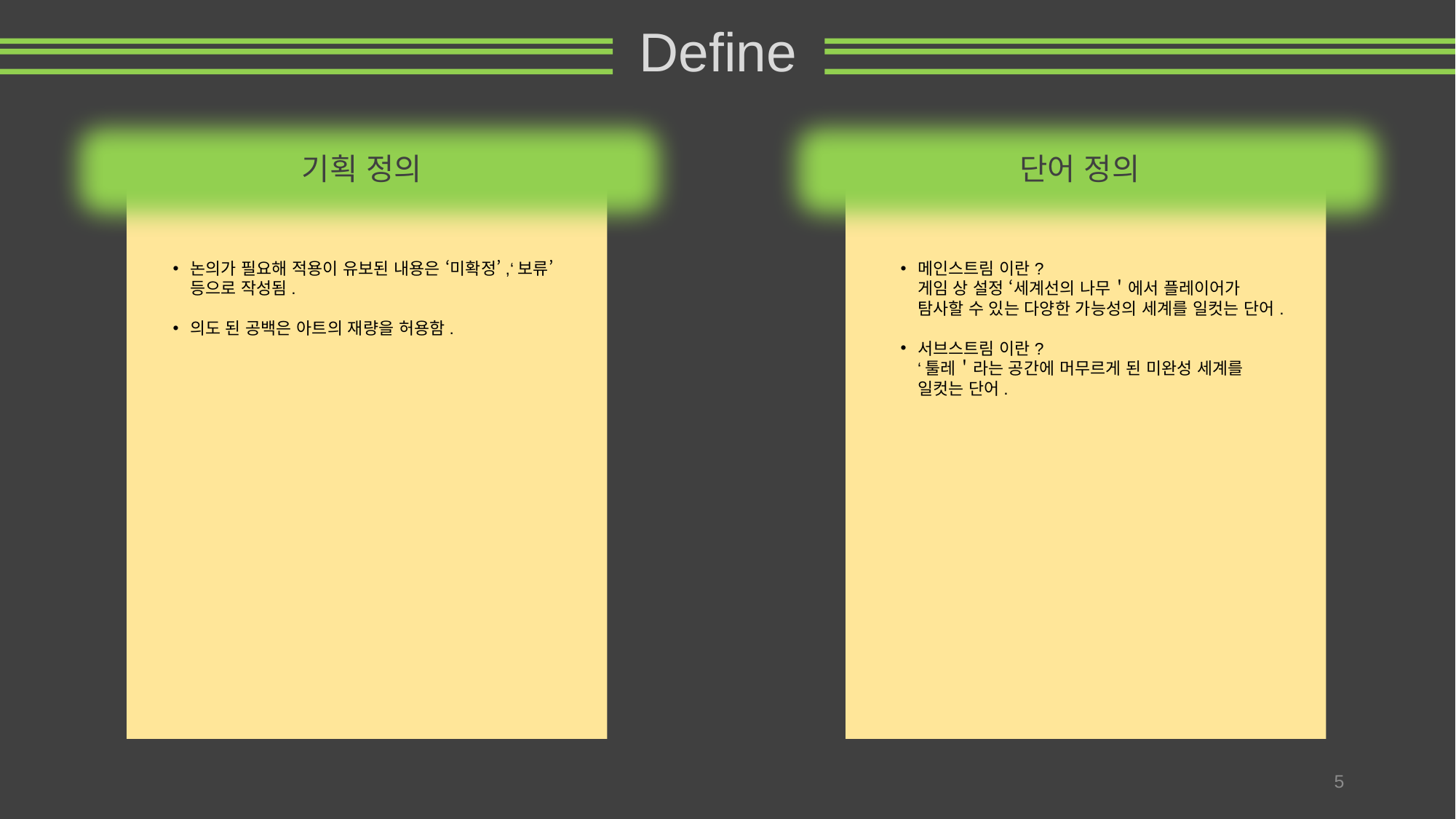

Define

기획 정의

단어 정의

메인스트림 이란?
게임 상 설정 ‘세계선의 나무＇에서 플레이어가 탐사할 수 있는 다양한 가능성의 세계를 일컷는 단어.

서브스트림 이란?
‘툴레＇라는 공간에 머무르게 된 미완성 세계를 일컷는 단어.
논의가 필요해 적용이 유보된 내용은 ‘미확정’,‘보류’등으로 작성됨.
의도 된 공백은 아트의 재량을 허용함.
5